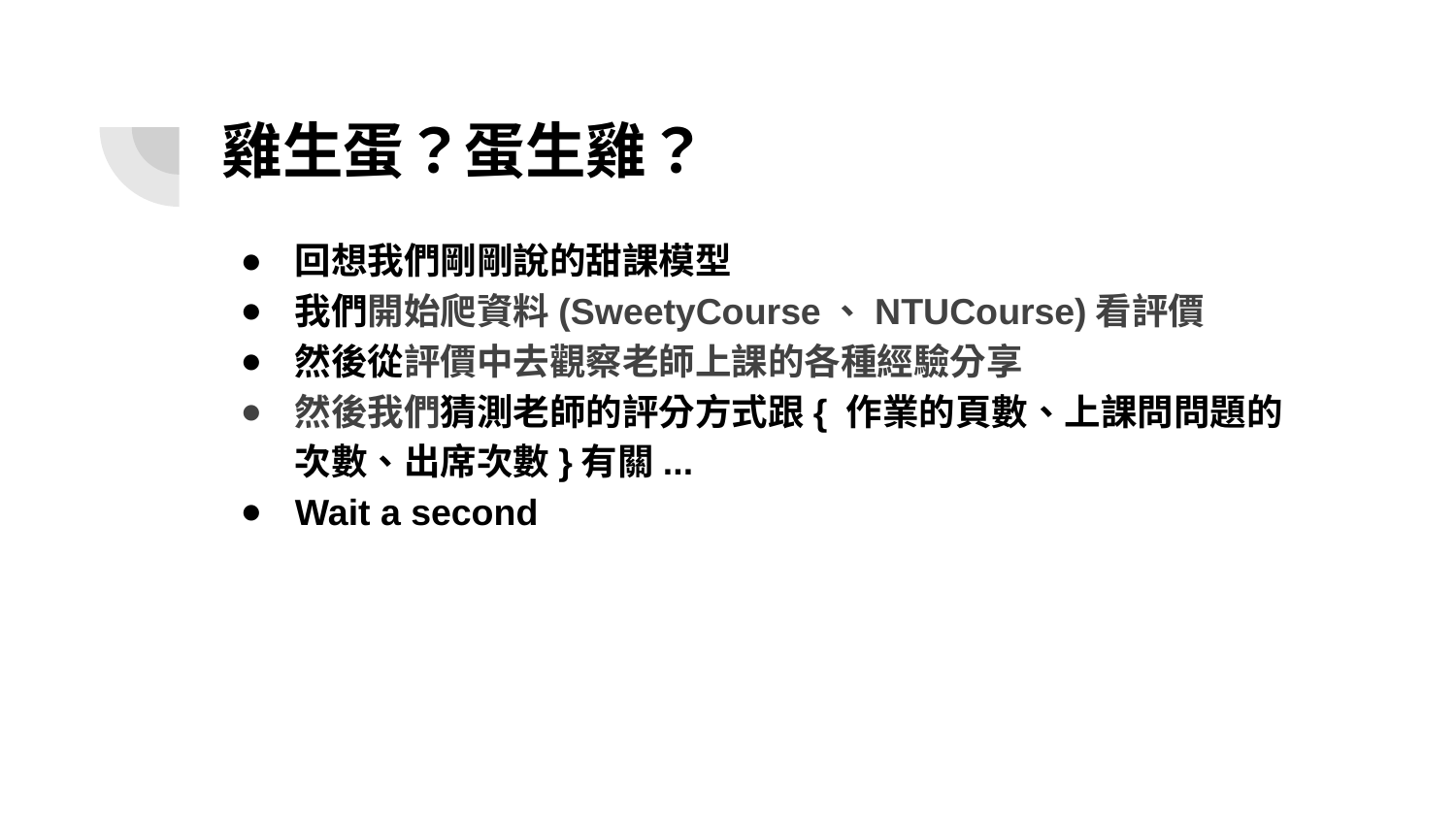

# 雞生蛋？蛋生雞？
回想我們剛剛說的甜課模型
我們開始爬資料(SweetyCourse、NTUCourse)看評價
然後從評價中去觀察老師上課的各種經驗分享
然後我們猜測老師的評分方式跟{ 作業的頁數、上課問問題的次數、出席次數}有關...
Wait a second